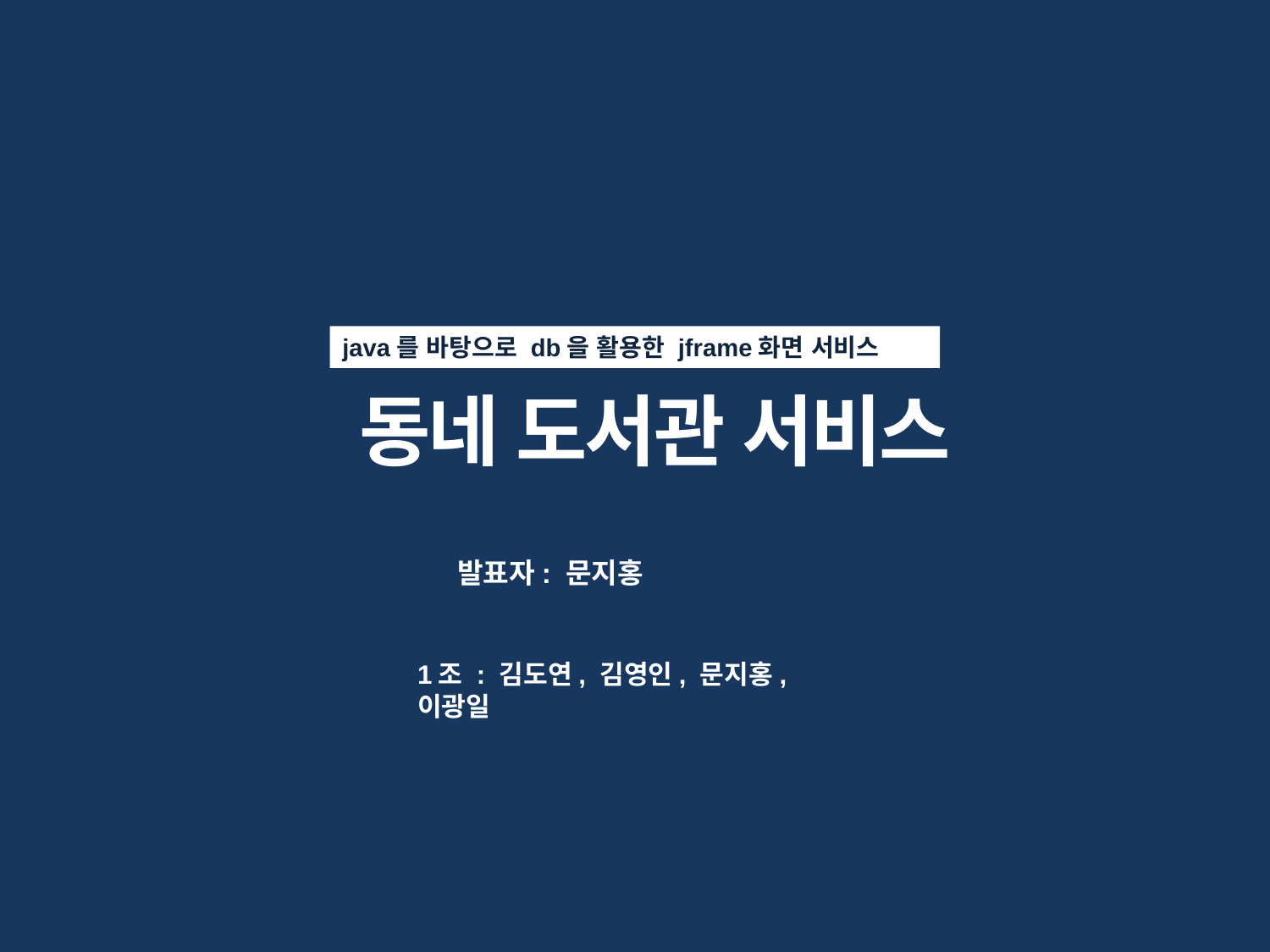

java를 바탕으로 db을 활용한 jframe화면 서비스
 동네 도서관 서비스
발표자: 문지홍
1조 : 김도연, 김영인, 문지홍, 이광일